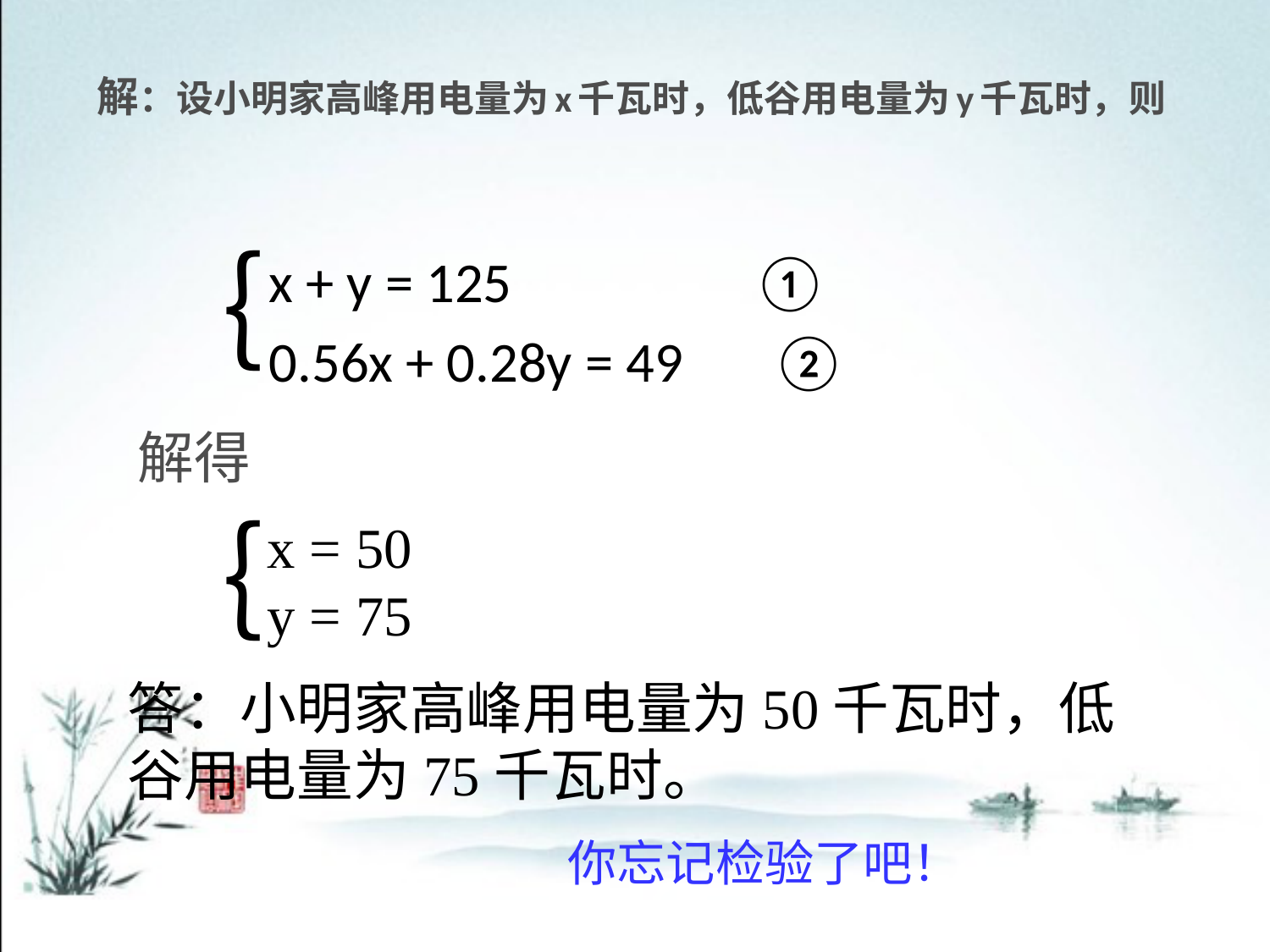

# 解：设小明家高峰用电量为x千瓦时，低谷用电量为y千瓦时，则
｛
x + y = 125                   ①
0.56x + 0.28y = 49       ②

解得
｛
x = 50
y = 75
答：小明家高峰用电量为50千瓦时，低谷用电量为75千瓦时。
你忘记检验了吧！